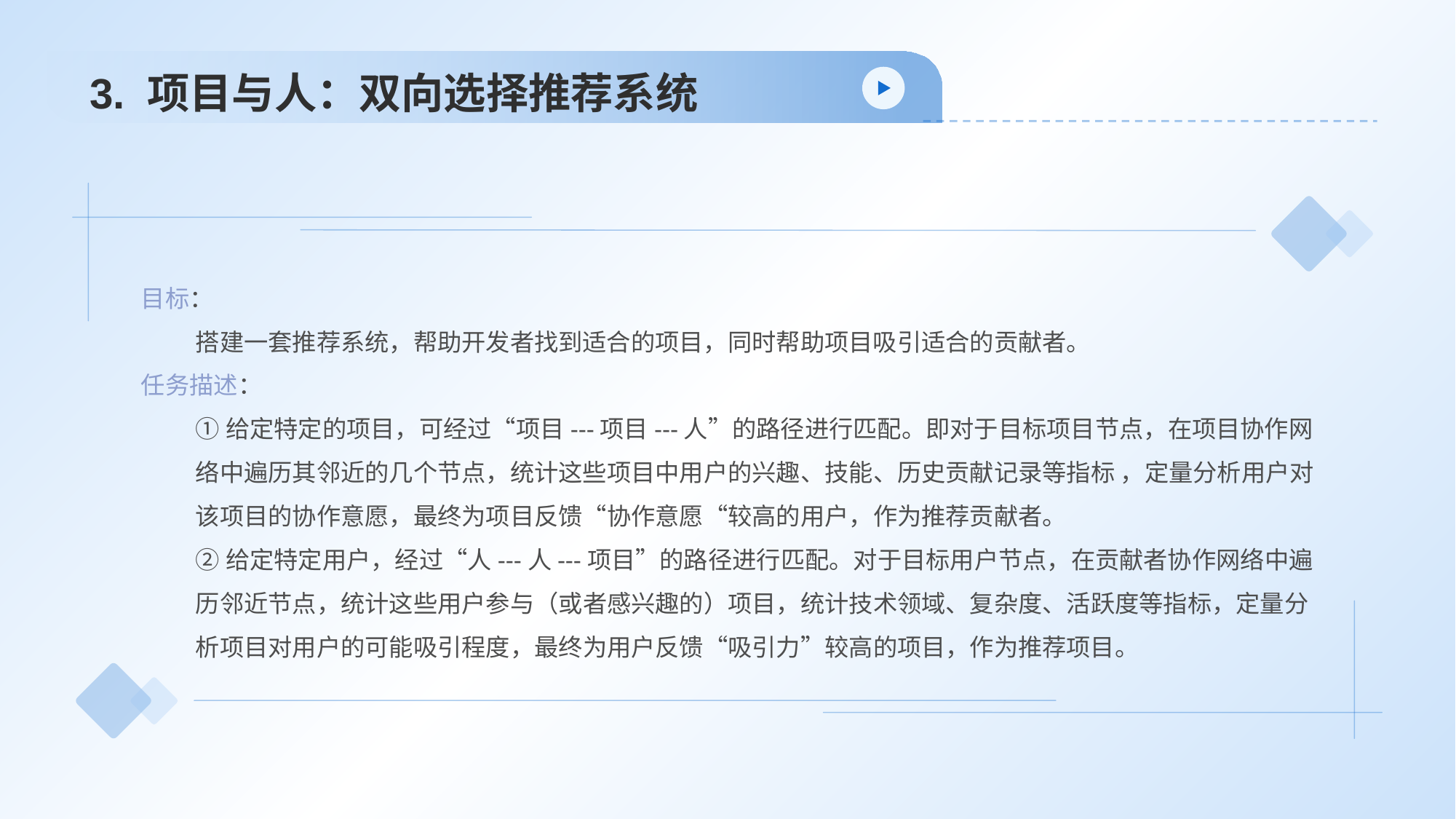

# 3. 项目与人：双向选择推荐系统

目标：
搭建一套推荐系统，帮助开发者找到适合的项目，同时帮助项目吸引适合的贡献者。
任务描述：
①给定特定的项目，可经过“项目---项目---人”的路径进行匹配。即对于目标项目节点，在项目协作网络中遍历其邻近的几个节点，统计这些项目中用户的兴趣、技能、历史贡献记录等指标 ，定量分析用户对该项目的协作意愿，最终为项目反馈“协作意愿“较高的用户，作为推荐贡献者。
②给定特定用户，经过“人---人---项目”的路径进行匹配。对于目标用户节点，在贡献者协作网络中遍历邻近节点，统计这些用户参与（或者感兴趣的）项目，统计技术领域、复杂度、活跃度等指标，定量分析项目对用户的可能吸引程度，最终为用户反馈“吸引力”较高的项目，作为推荐项目。